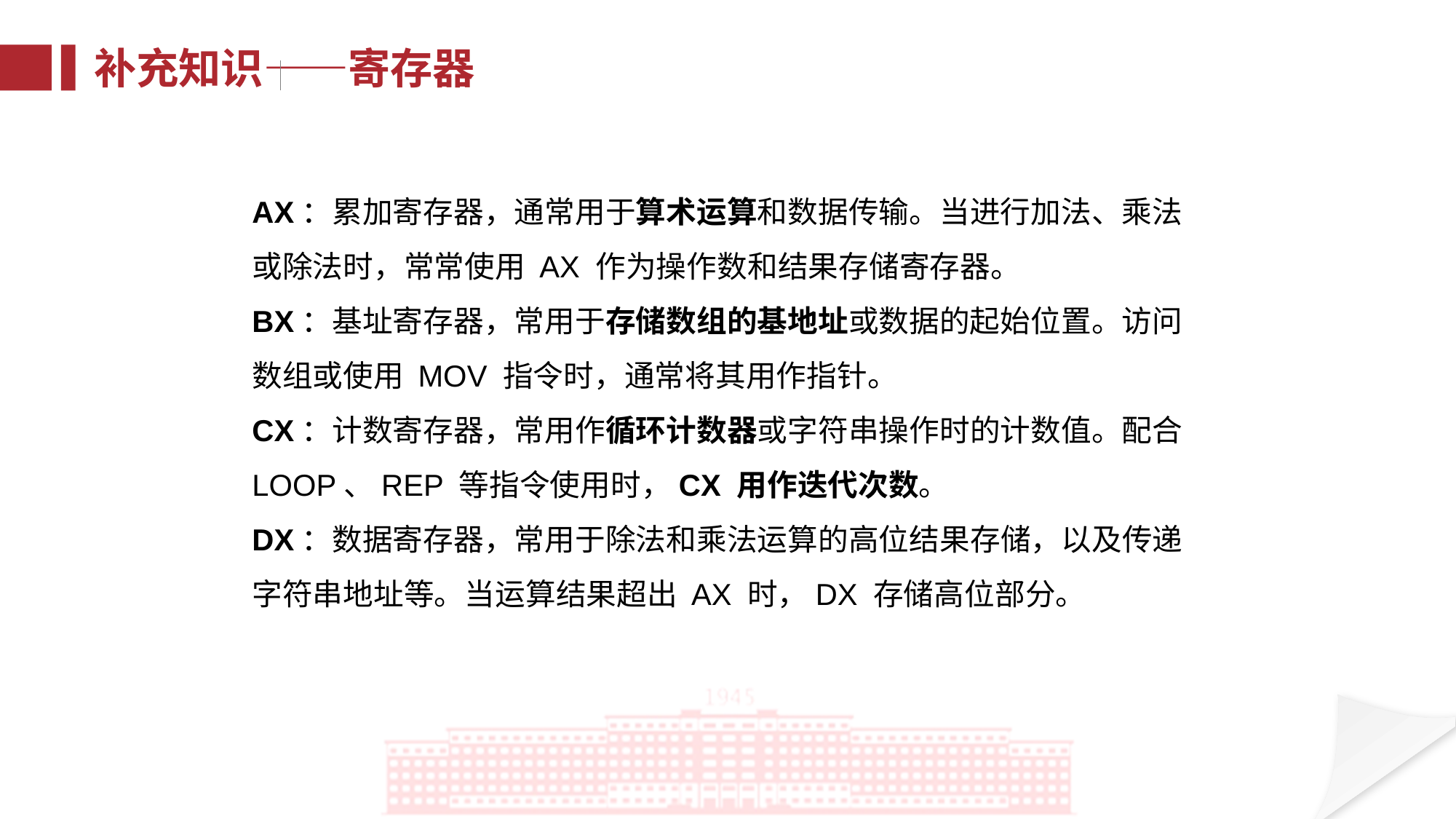

补充知识——寄存器
AX：累加寄存器，通常用于算术运算和数据传输。当进行加法、乘法或除法时，常常使用 AX 作为操作数和结果存储寄存器。
BX：基址寄存器，常用于存储数组的基地址或数据的起始位置。访问数组或使用 MOV 指令时，通常将其用作指针。
CX：计数寄存器，常用作循环计数器或字符串操作时的计数值。配合 LOOP、REP 等指令使用时，CX 用作迭代次数。
DX：数据寄存器，常用于除法和乘法运算的高位结果存储，以及传递字符串地址等。当运算结果超出 AX 时，DX 存储高位部分。